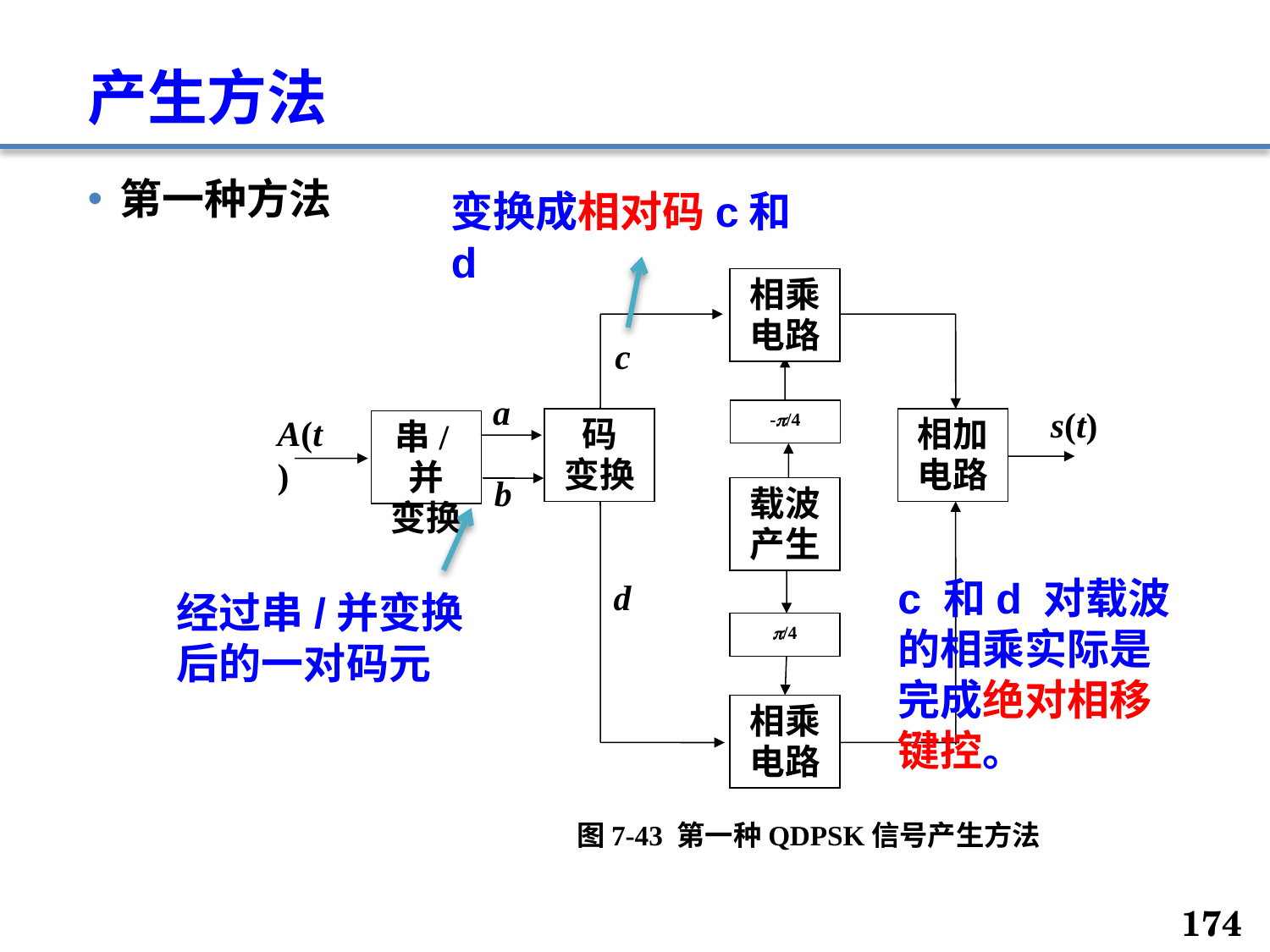

# 产生方法
第一种方法

变换成相对码c和d
相乘
电路

s(t)
A(t)

串/并
变换
码
变换
相加
电路

图7-43 第一种QDPSK信号产生方法

-π/4

载波
产生

π/4

相乘
电路

c
a
b
d
c 和d 对载波的相乘实际是完成绝对相移键控。
经过串/并变换后的一对码元
174